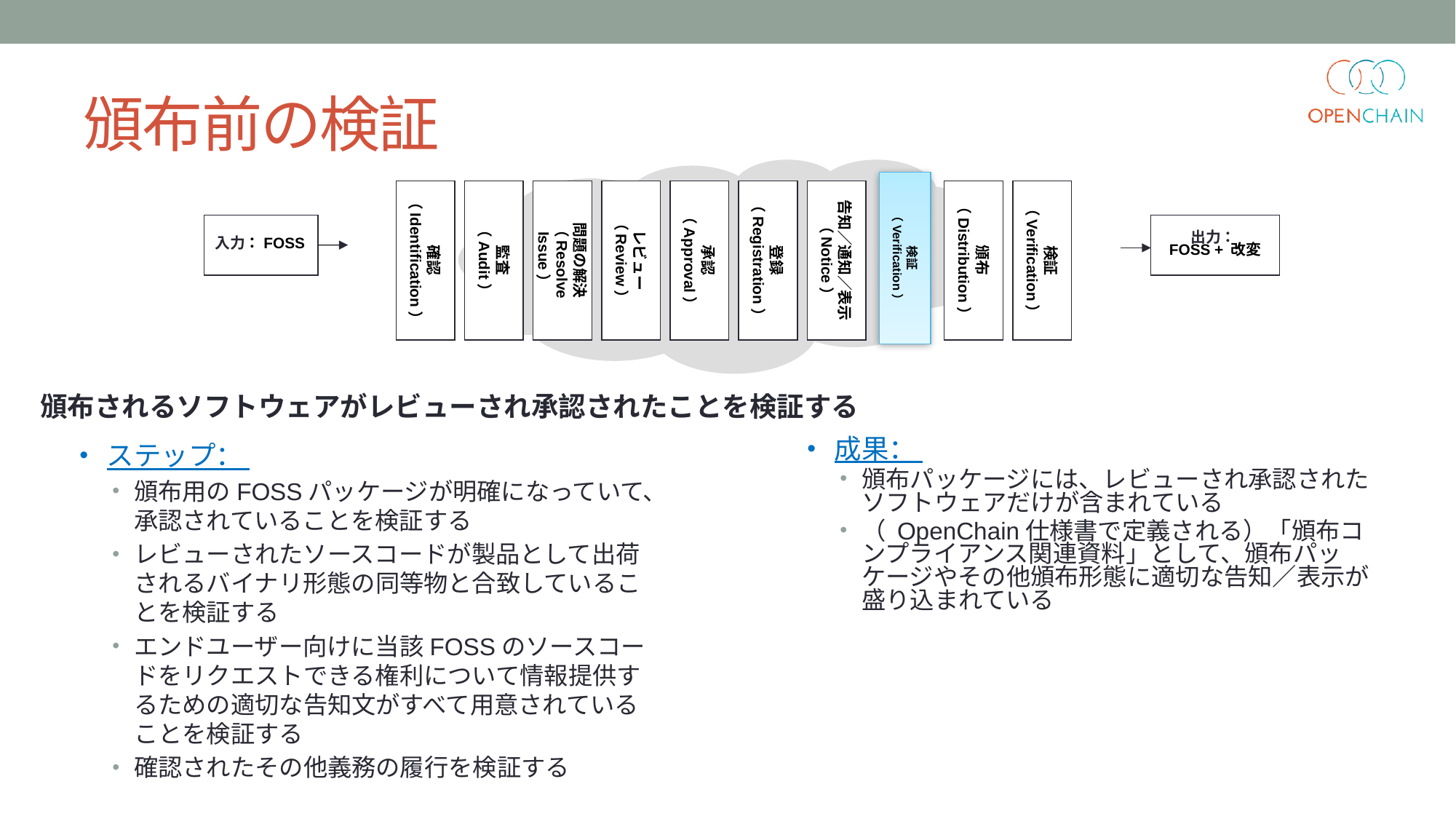

頒布前の検証

検証
（Verification）
出力：
FOSS + 改変
確認
（Identification）
監査
（Audit）
問題の解決
（Resolve Issue）
レビュー
（Review）
承認
（Approval）
登録
（Registration）
告知／通知／表示
（Notice）
頒布
（Distribution）
検証
（Verification）
入力：FOSS
頒布されるソフトウェアがレビューされ承認されたことを検証する
ステップ：
頒布用のFOSSパッケージが明確になっていて、承認されていることを検証する
レビューされたソースコードが製品として出荷されるバイナリ形態の同等物と合致していることを検証する
エンドユーザー向けに当該FOSSのソースコードをリクエストできる権利について情報提供するための適切な告知文がすべて用意されていることを検証する
確認されたその他義務の履行を検証する

成果：
頒布パッケージには、レビューされ承認されたソフトウェアだけが含まれている
（ OpenChain仕様書で定義される）「頒布コンプライアンス関連資料」として、頒布パッケージやその他頒布形態に適切な告知／表示が盛り込まれている